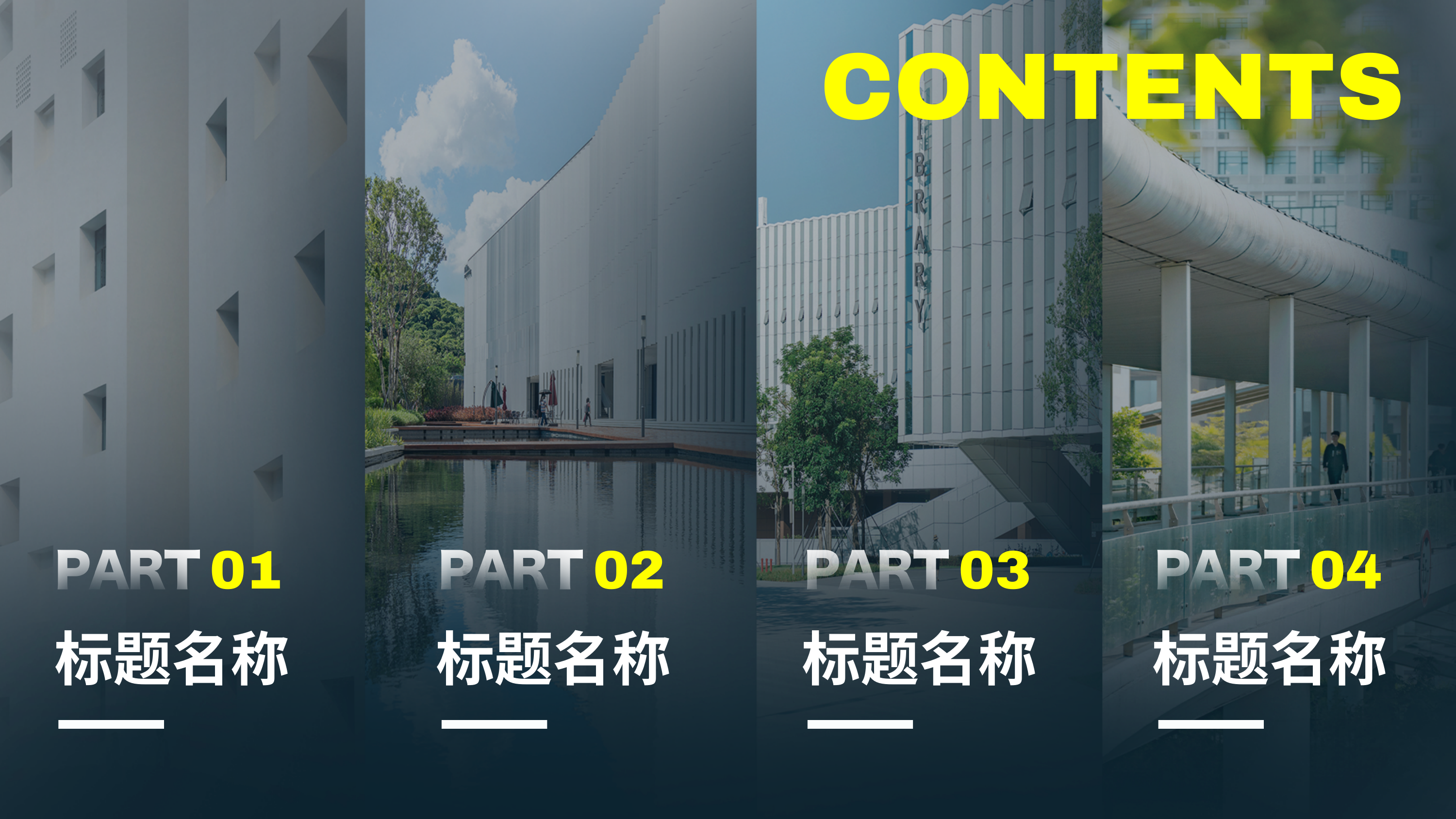

CONTENTS

02
标题名称

03
标题名称

04
标题名称

01
标题名称